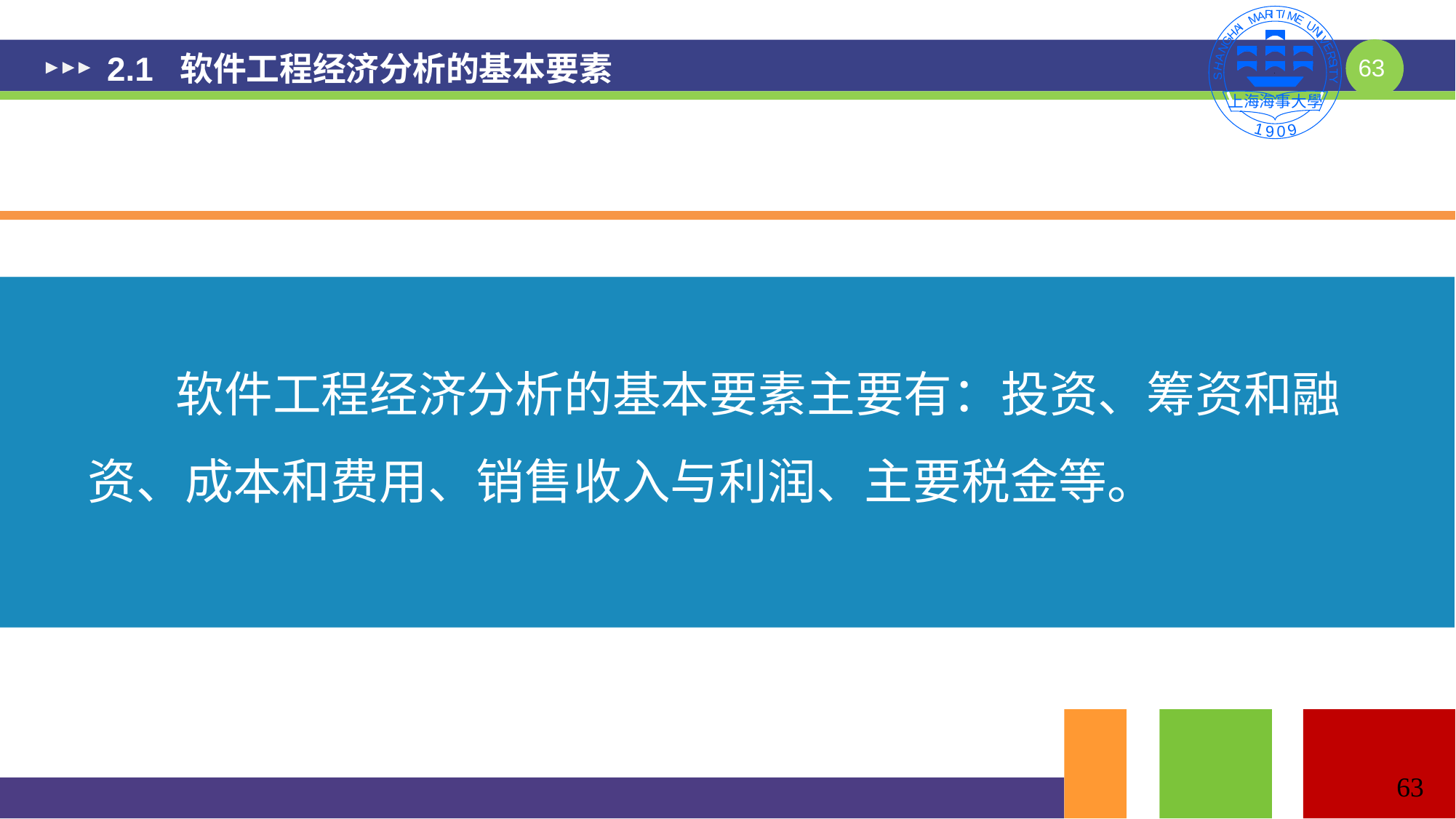

# 2.1  软件工程经济分析的基本要素

       软件工程经济分析的基本要素主要有：投资、筹资和融资、成本和费用、销售收入与利润、主要税金等。

63

63